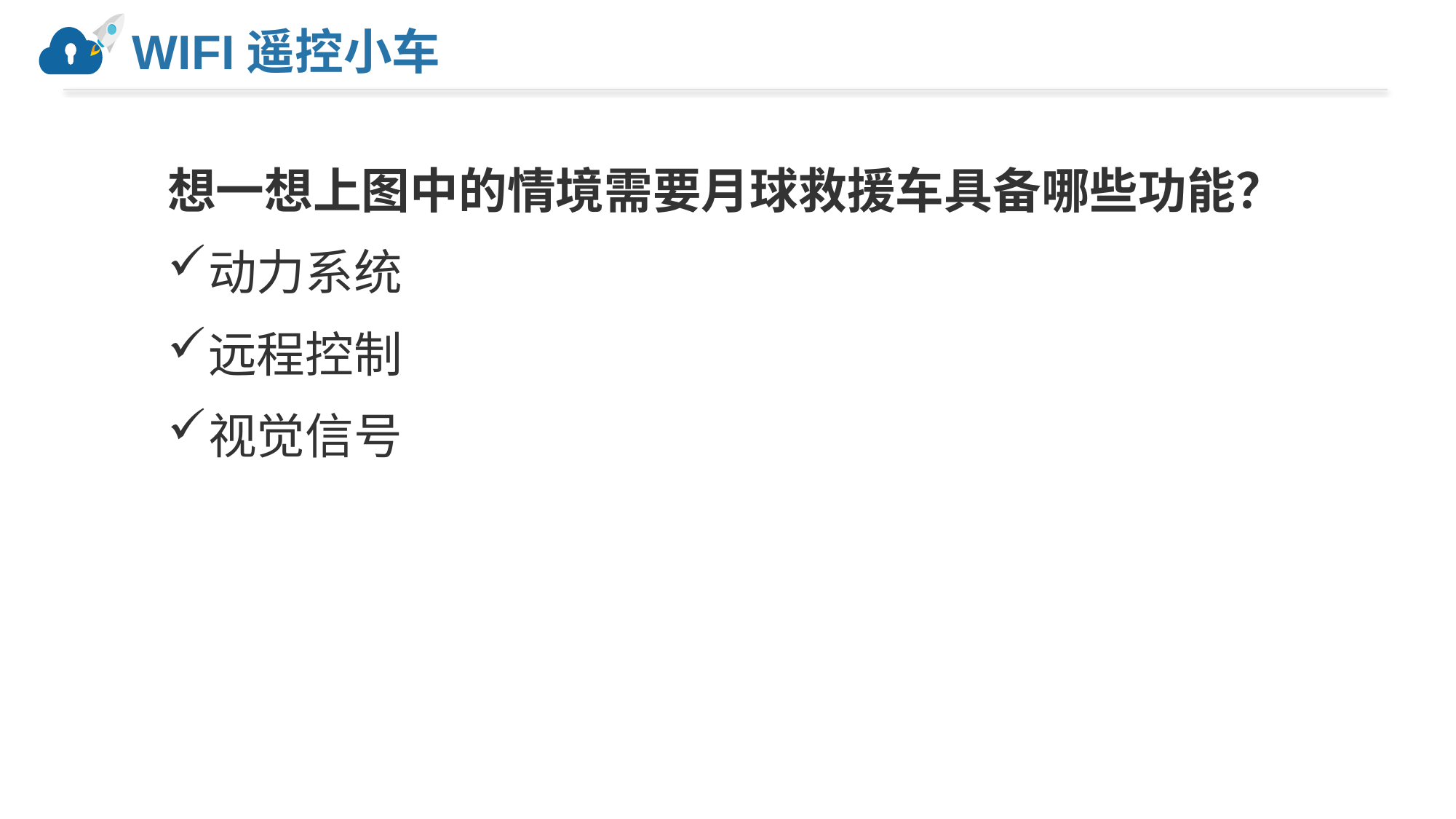

# WIFI遥控小车
想一想上图中的情境需要月球救援车具备哪些功能？

动力系统

远程控制

视觉信号